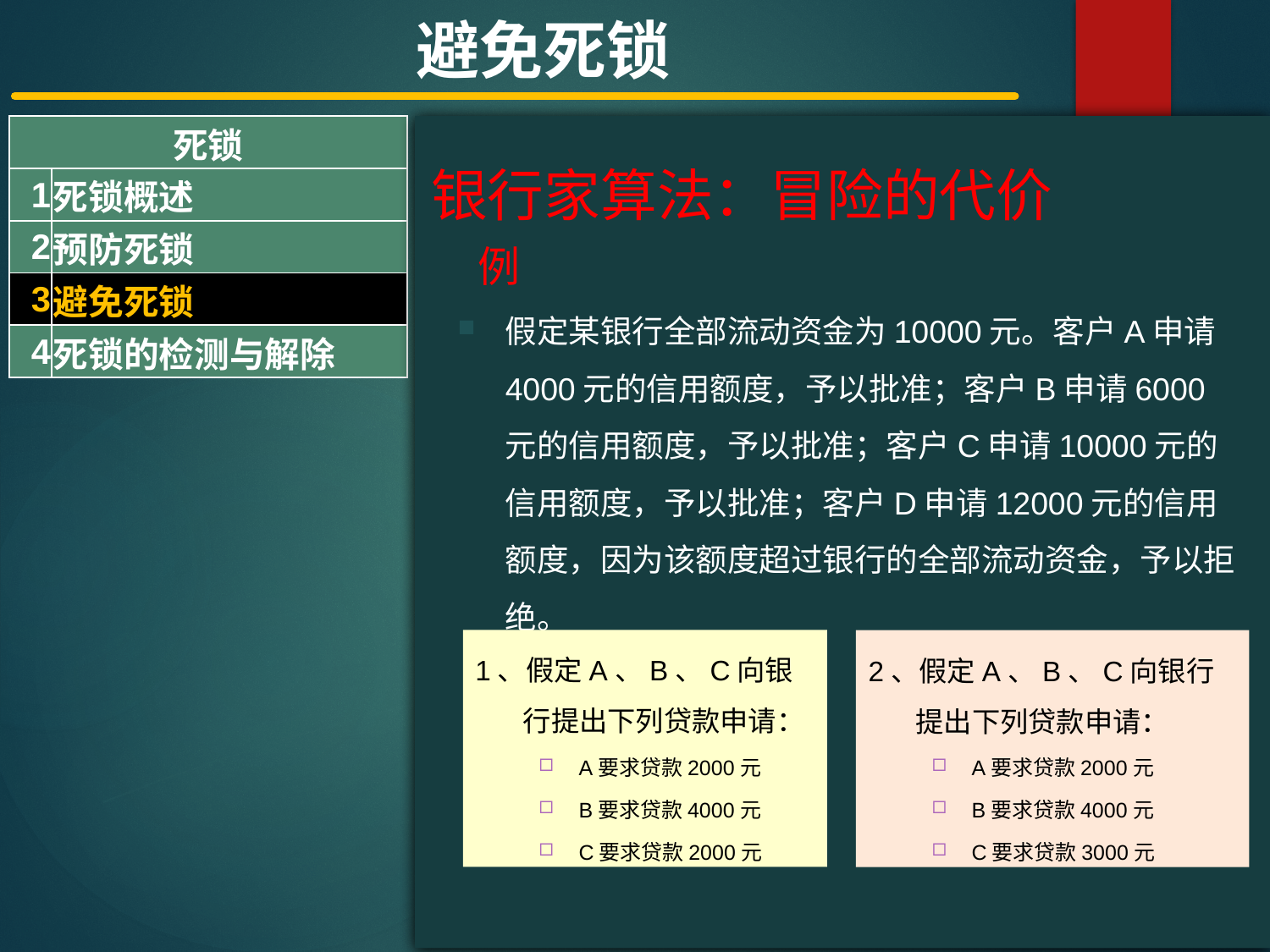

避免死锁
| 死锁 |  |
| --- | --- |
| 1 | 死锁概述 |
| 2 | 预防死锁 |
| 3 | 避免死锁 |
| 4 | 死锁的检测与解除 |
#
银行家算法：冒险的代价
例
假定某银行全部流动资金为10000元。客户A申请4000元的信用额度，予以批准；客户B申请6000元的信用额度，予以批准；客户C申请10000元的信用额度，予以批准；客户D申请12000元的信用额度，因为该额度超过银行的全部流动资金，予以拒绝。
1、假定A、B、C向银行提出下列贷款申请：
A要求贷款2000元
B要求贷款4000元
C要求贷款2000元
2、假定A、B、C向银行提出下列贷款申请：
A要求贷款2000元
B要求贷款4000元
C要求贷款3000元